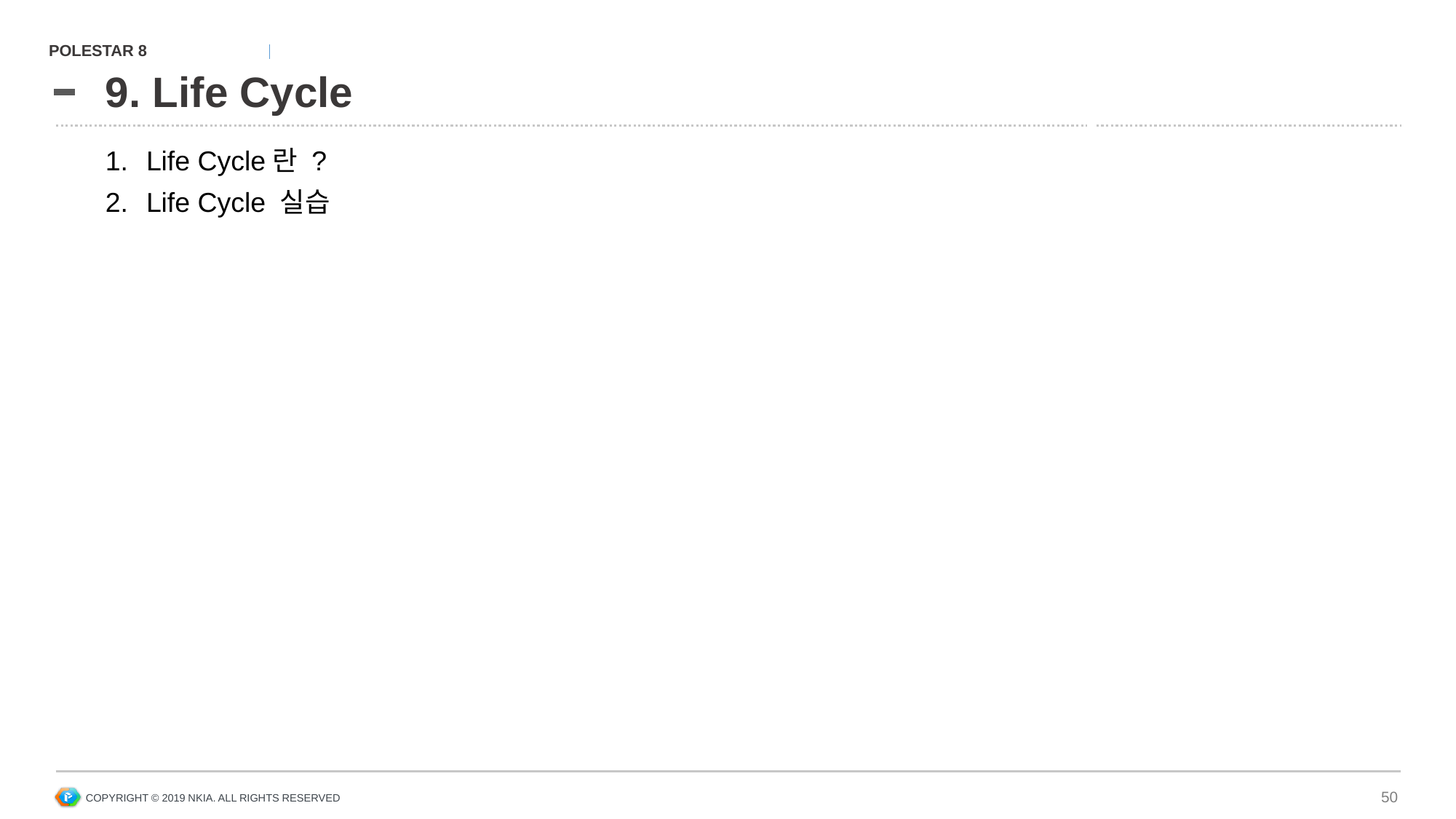

# 9. Life Cycle
Life Cycle란 ?
Life Cycle 실습